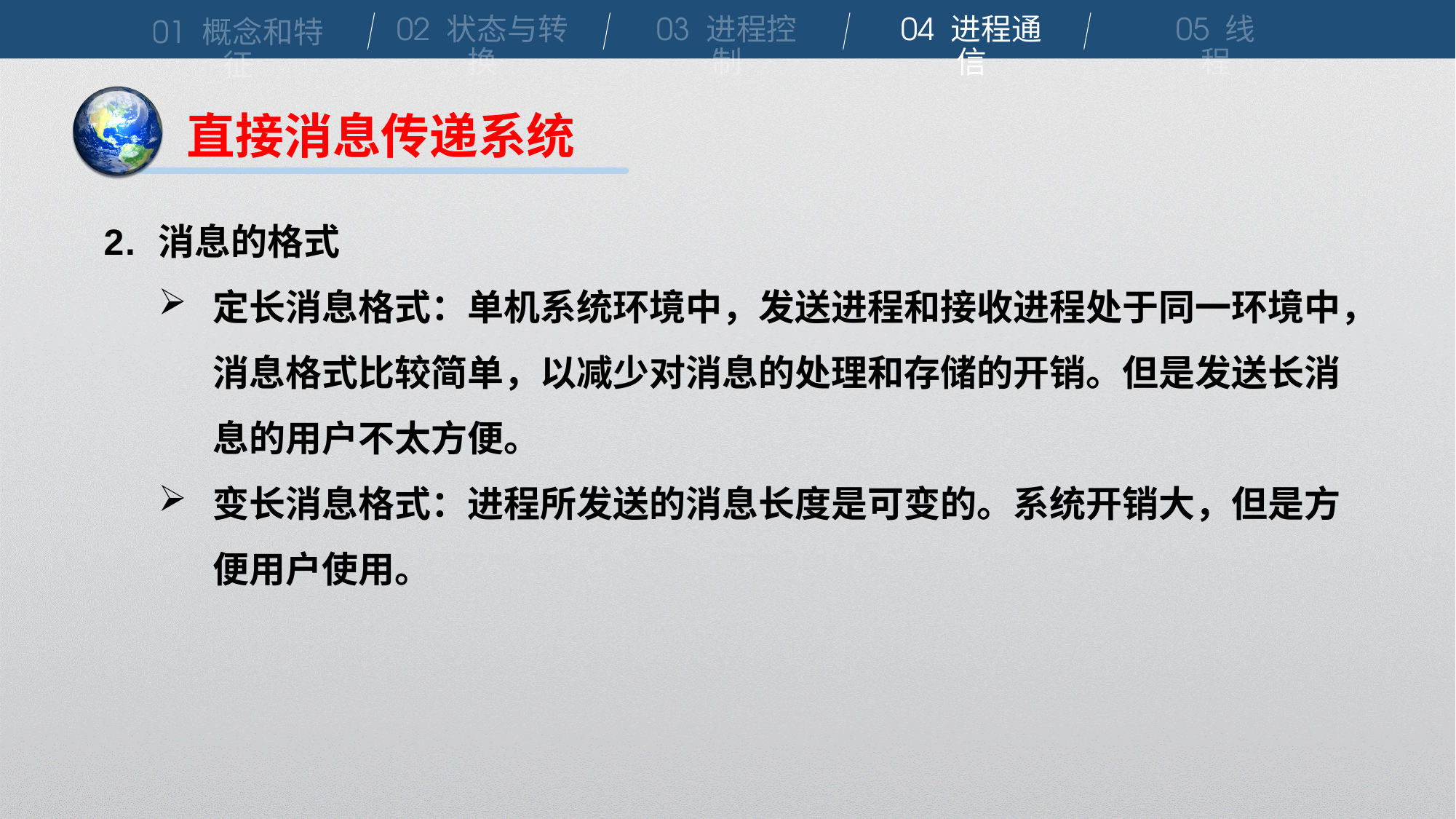

02 状态与转换
03 进程控制
04 进程通信
05 线程
01 概念和特征
直接消息传递系统
消息的格式
定长消息格式：单机系统环境中，发送进程和接收进程处于同一环境中，消息格式比较简单，以减少对消息的处理和存储的开销。但是发送长消息的用户不太方便。
变长消息格式：进程所发送的消息长度是可变的。系统开销大，但是方便用户使用。